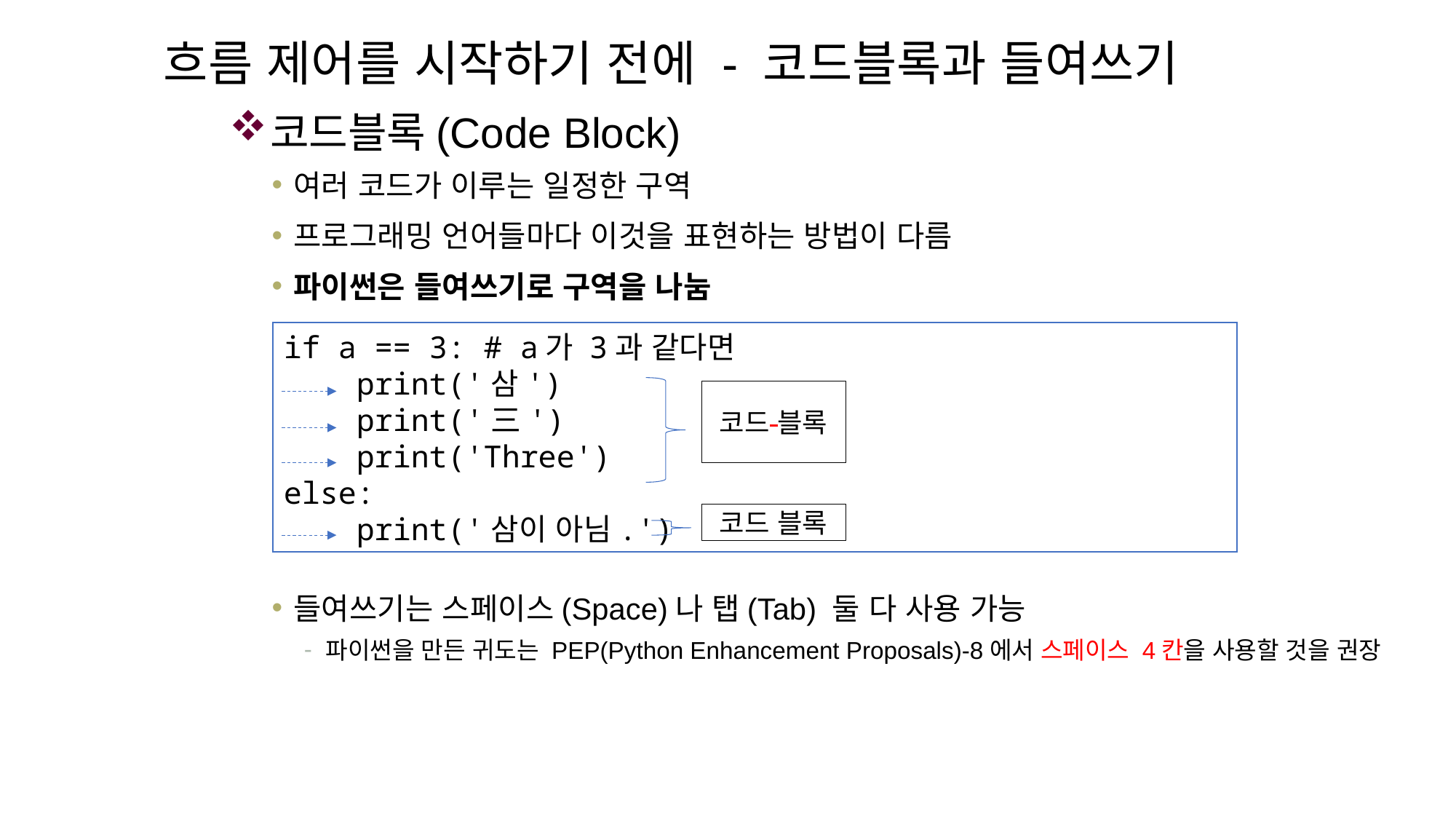

# 흐름 제어를 시작하기 전에 - 코드블록과 들여쓰기
코드블록(Code Block)
여러 코드가 이루는 일정한 구역
프로그래밍 언어들마다 이것을 표현하는 방법이 다름
파이썬은 들여쓰기로 구역을 나눔

들여쓰기는 스페이스(Space)나 탭(Tab) 둘 다 사용 가능
파이썬을 만든 귀도는 PEP(Python Enhancement Proposals)-8에서 스페이스 4칸을 사용할 것을 권장

if a == 3: # a가 3과 같다면
    print('삼')
    print('三')
    print('Three')
else:
    print('삼이 아님.')

코드 블록
코드 블록